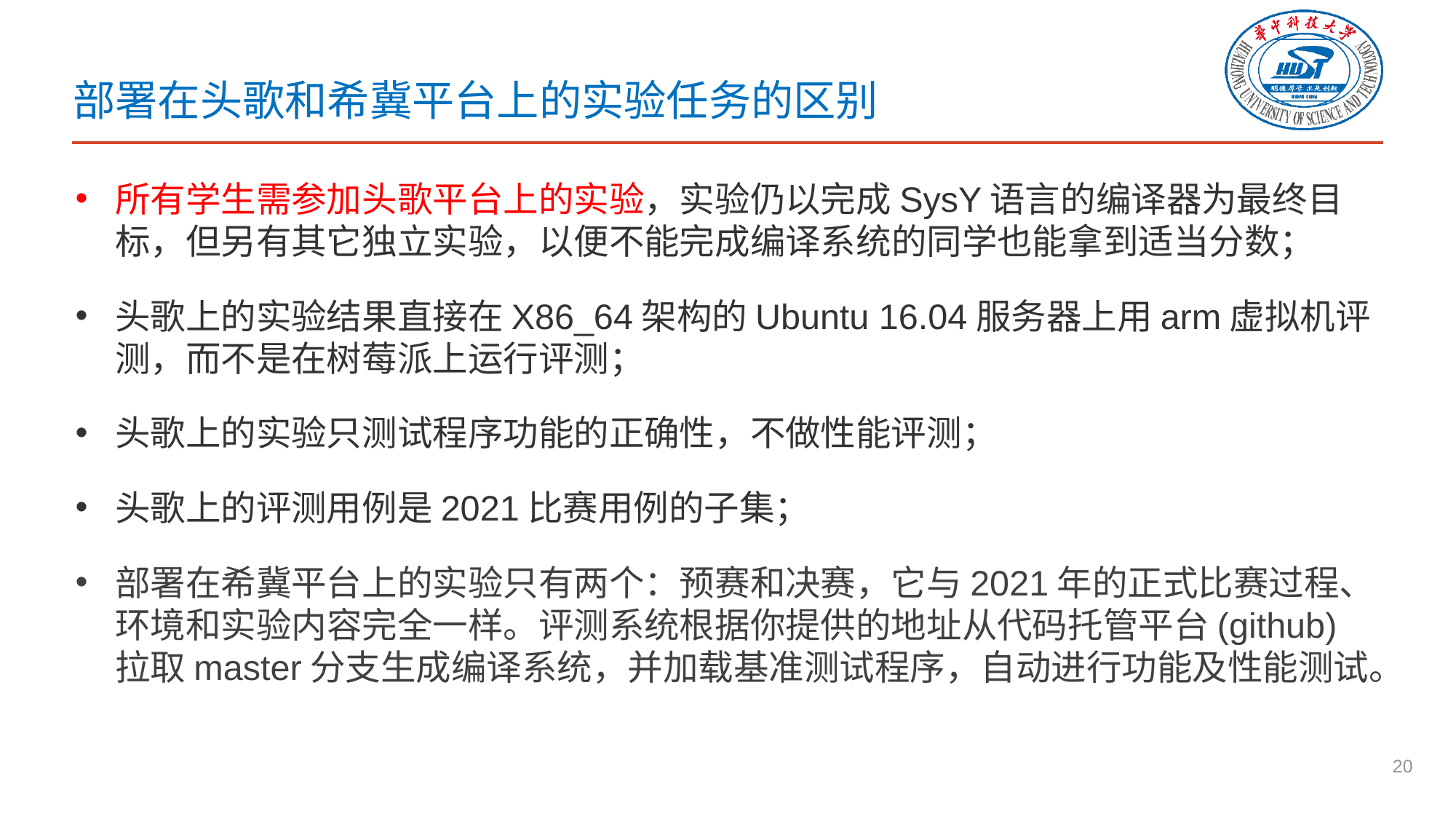

# 部署在头歌和希冀平台上的实验任务的区别
所有学生需参加头歌平台上的实验，实验仍以完成SysY语言的编译器为最终目标，但另有其它独立实验，以便不能完成编译系统的同学也能拿到适当分数；
头歌上的实验结果直接在X86_64架构的Ubuntu 16.04服务器上用arm虚拟机评测，而不是在树莓派上运行评测；
头歌上的实验只测试程序功能的正确性，不做性能评测；
头歌上的评测用例是2021比赛用例的子集；
部署在希冀平台上的实验只有两个：预赛和决赛，它与2021年的正式比赛过程、环境和实验内容完全一样。评测系统根据你提供的地址从代码托管平台(github)拉取master分支生成编译系统，并加载基准测试程序，自动进行功能及性能测试。
20